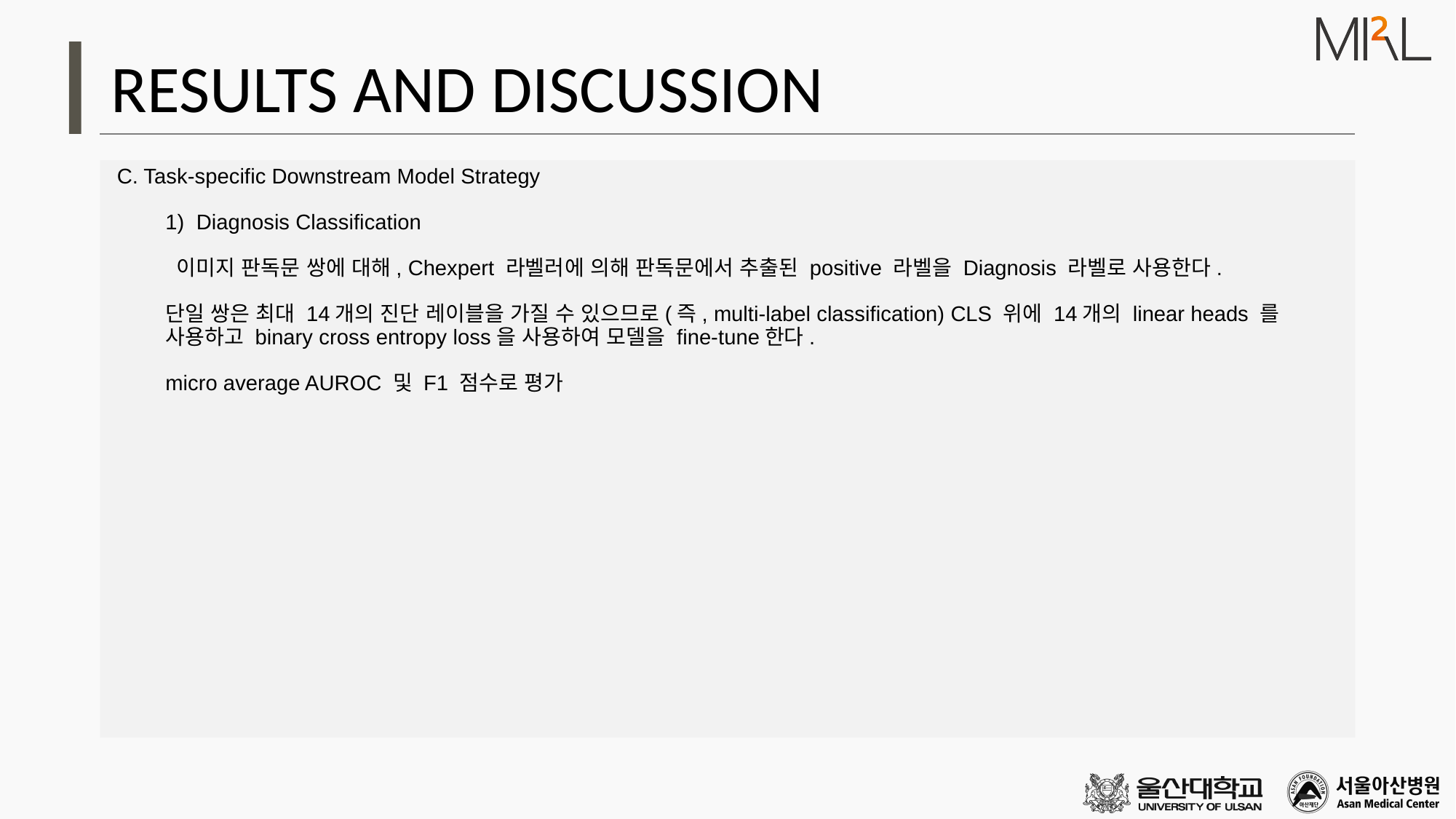

# RESULTS AND DISCUSSION
 C. Task-specific Downstream Model Strategy

1)  Diagnosis Classification

 이미지 판독문 쌍에 대해, Chexpert 라벨러에 의해 판독문에서 추출된 positive 라벨을 Diagnosis 라벨로 사용한다.

단일 쌍은 최대 14개의 진단 레이블을 가질 수 있으므로(즉, multi-label classification) CLS 위에 14개의 linear heads 를 사용하고 binary cross entropy loss을 사용하여 모델을 fine-tune한다.

micro average AUROC 및 F1 점수로 평가